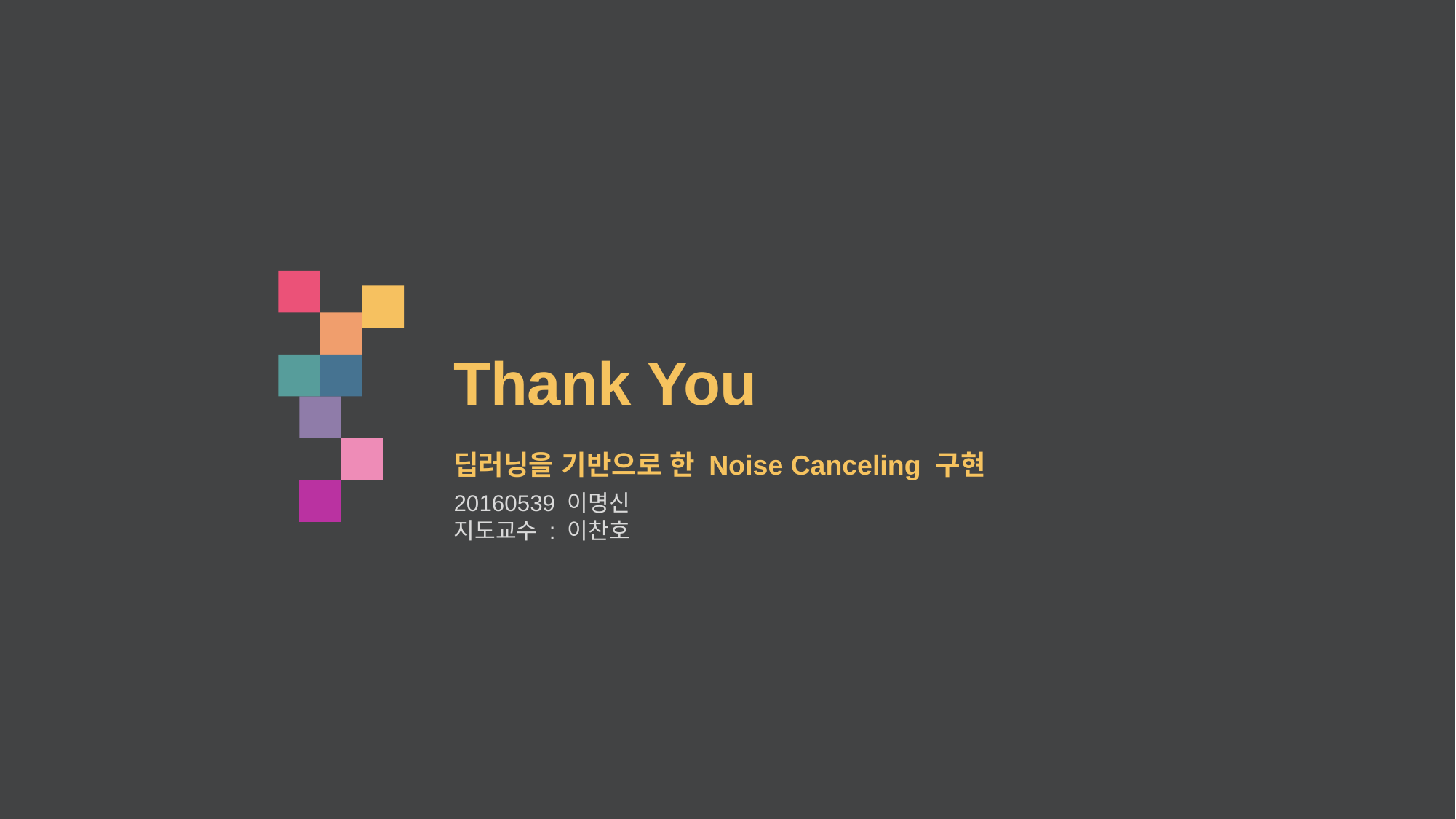

Thank You

딥러닝을 기반으로 한 Noise Canceling 구현

20160539 이명신
지도교수 : 이찬호